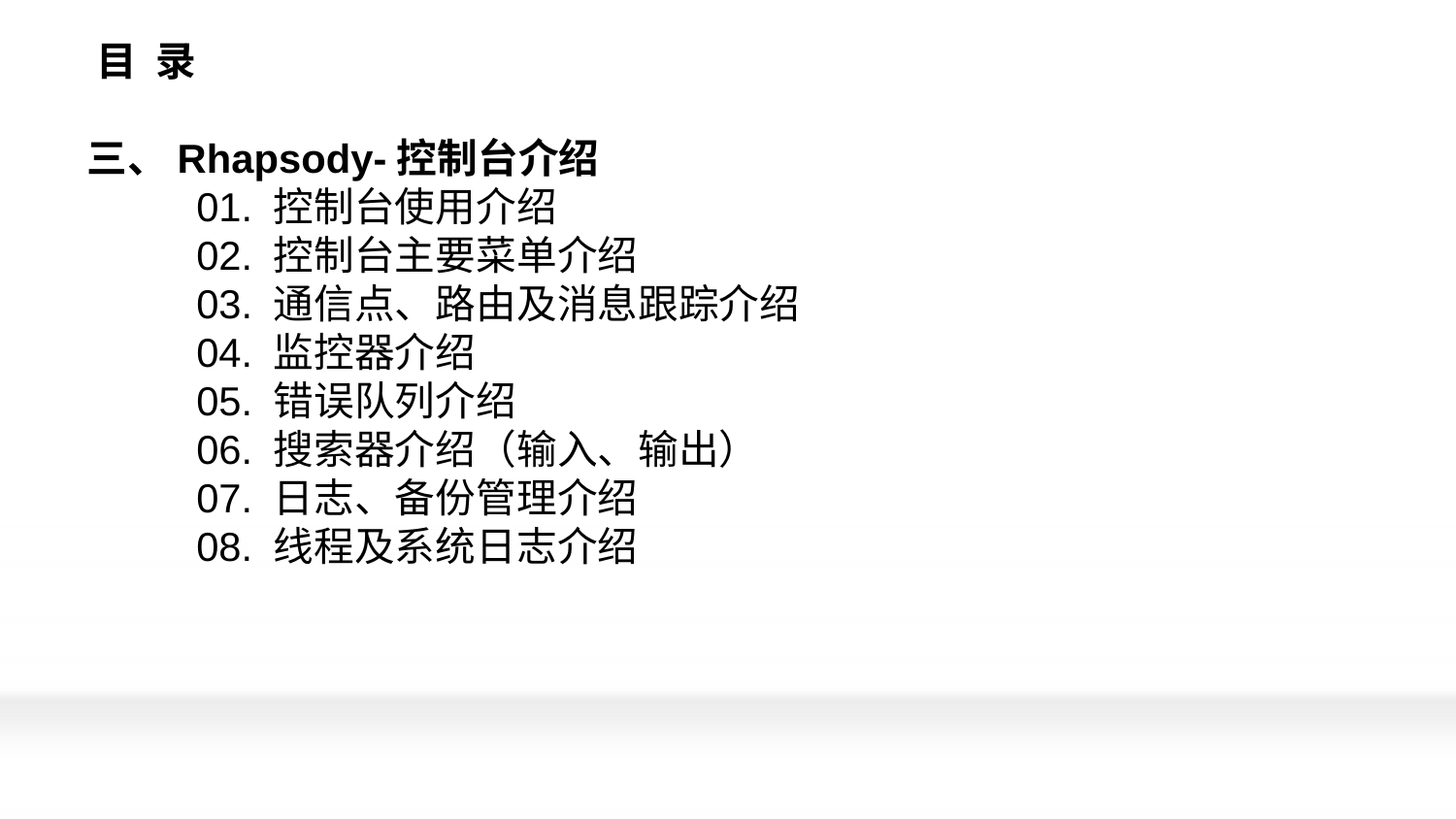

# 目  录 三、Rhapsody-控制台介绍 01. 控制台使用介绍 02. 控制台主要菜单介绍 03. 通信点、路由及消息跟踪介绍 04. 监控器介绍 05. 错误队列介绍 06. 搜索器介绍（输入、输出） 07. 日志、备份管理介绍 08. 线程及系统日志介绍